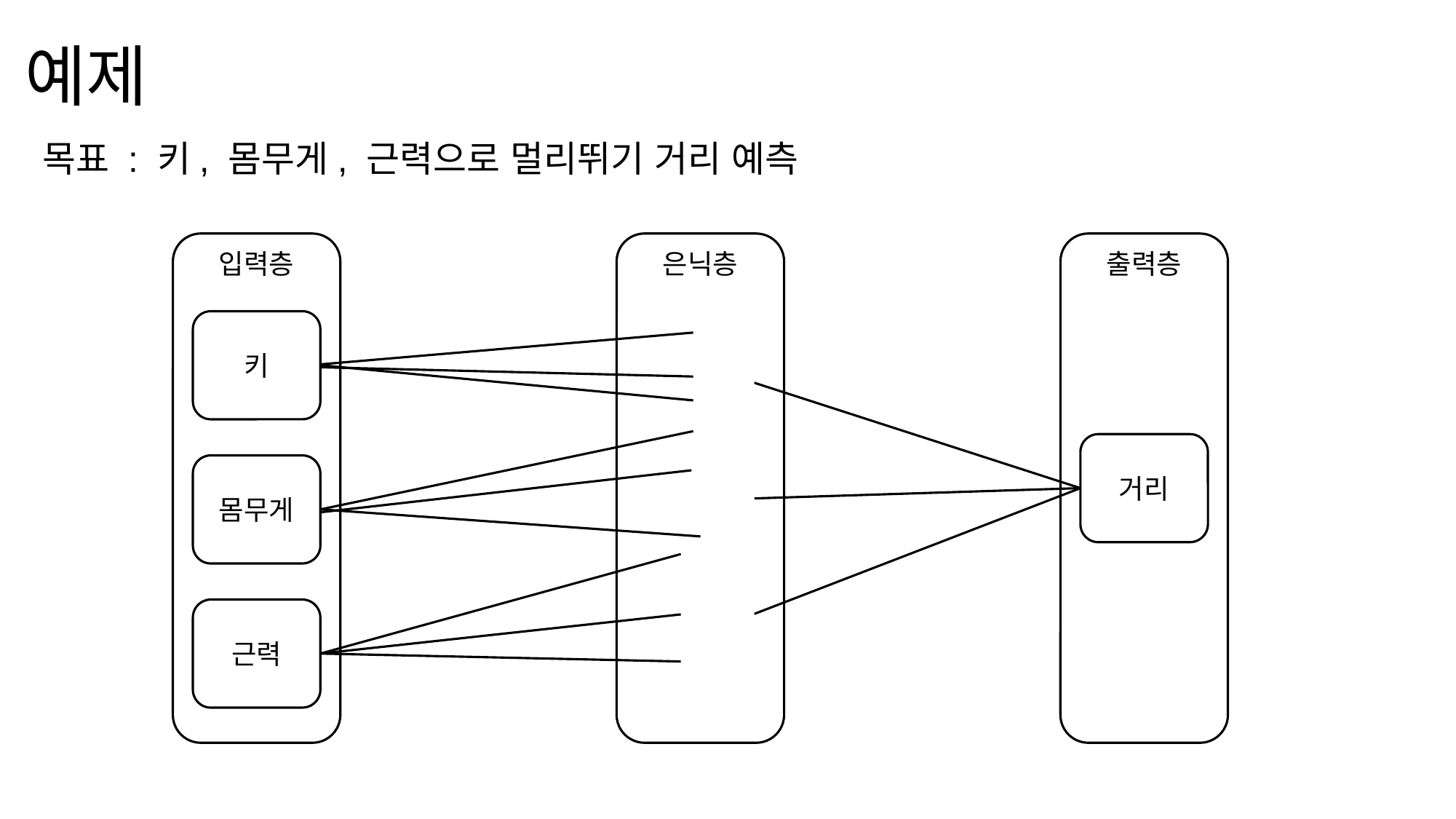

# 예제
목표 : 키, 몸무게, 근력으로 멀리뛰기 거리 예측
입력층
키
몸무게
근력
은닉층
출력층
거리